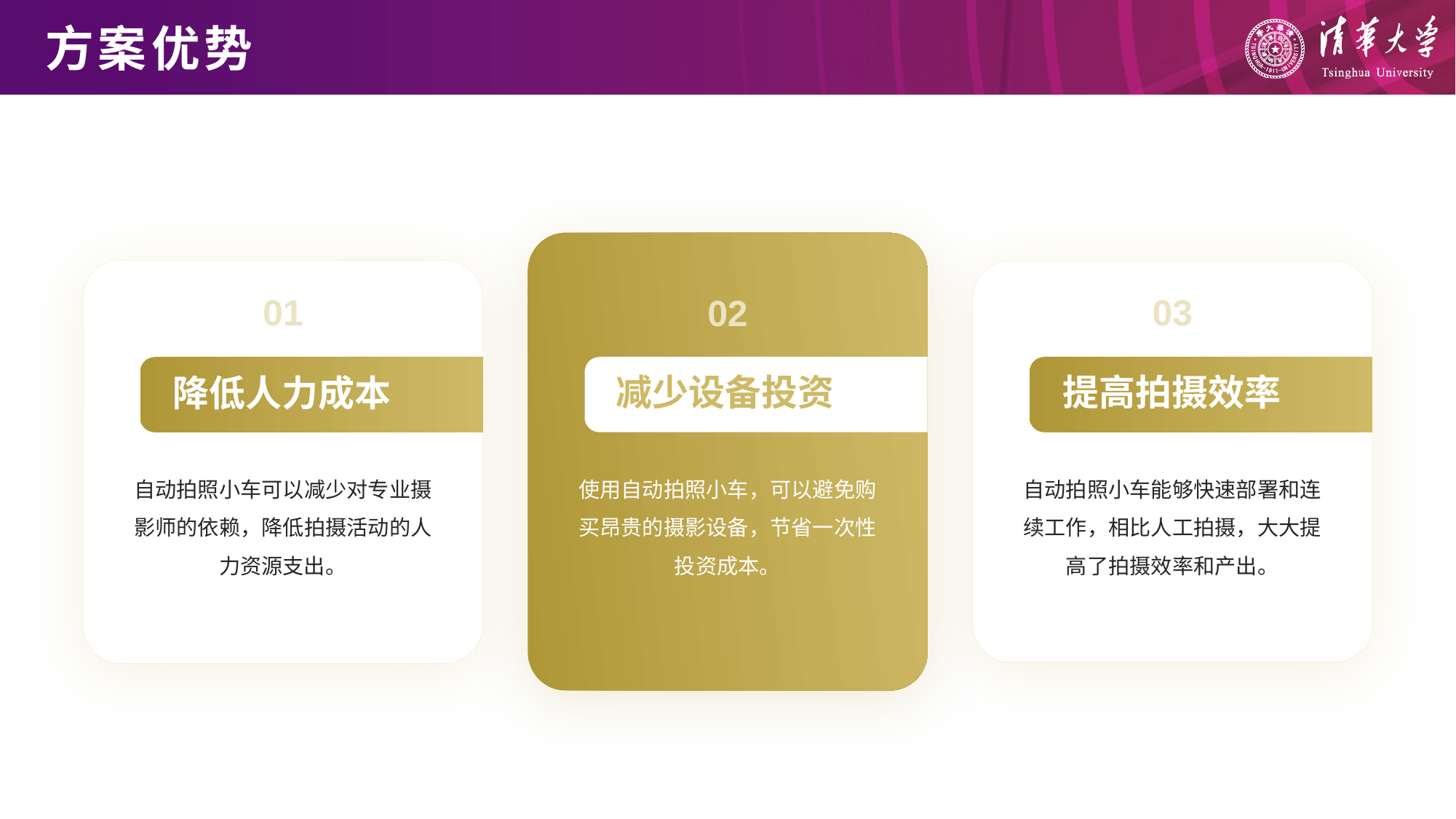

# 方案优势

01
02
03
减少设备投资
提高拍摄效率
降低人力成本
自动拍照小车可以减少对专业摄影师的依赖，降低拍摄活动的人力资源支出。
使用自动拍照小车，可以避免购买昂贵的摄影设备，节省一次性投资成本。
自动拍照小车能够快速部署和连续工作，相比人工拍摄，大大提高了拍摄效率和产出。